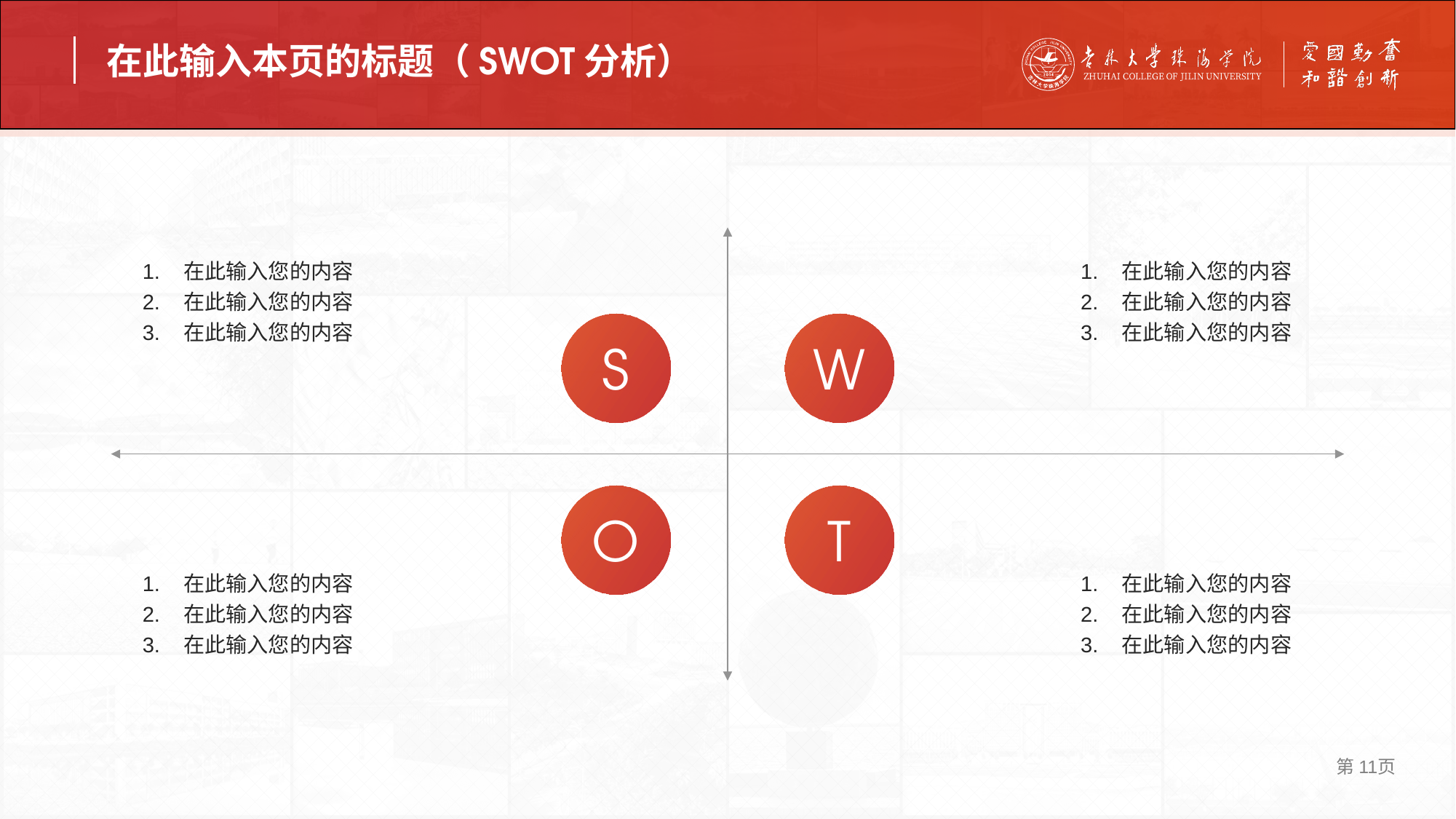

在此输入本页的标题（SWOT分析）
在此输入您的内容
在此输入您的内容
在此输入您的内容
在此输入您的内容
在此输入您的内容
在此输入您的内容
S
W
O
T
在此输入您的内容
在此输入您的内容
在此输入您的内容
在此输入您的内容
在此输入您的内容
在此输入您的内容
第11页